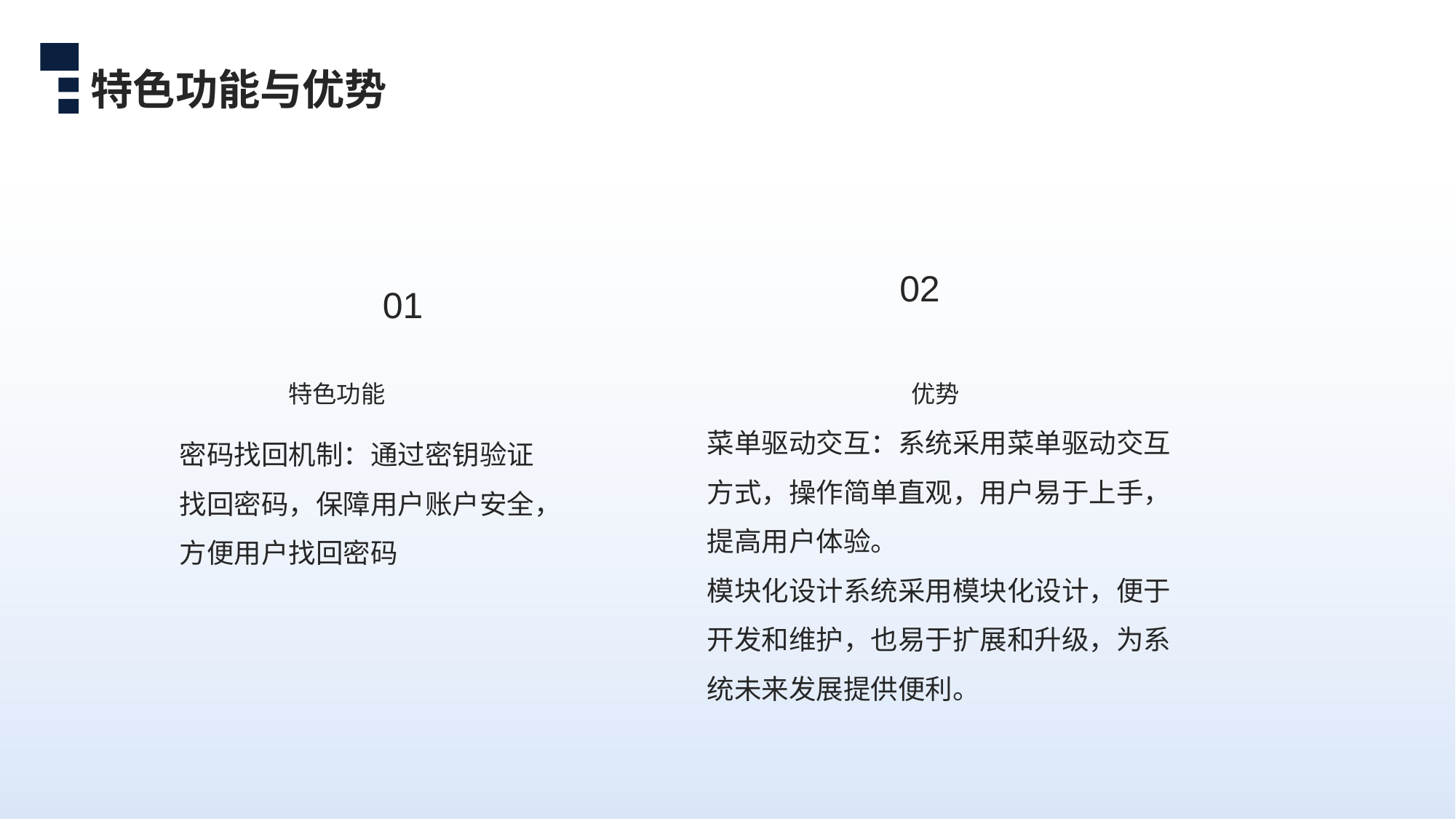

特色功能与优势

02
01
优势
特色功能
菜单驱动交互：系统采用菜单驱动交互方式，操作简单直观，用户易于上手，提高用户体验。
模块化设计系统采用模块化设计，便于开发和维护，也易于扩展和升级，为系统未来发展提供便利。

密码找回机制：通过密钥验证找回密码，保障用户账户安全，方便用户找回密码